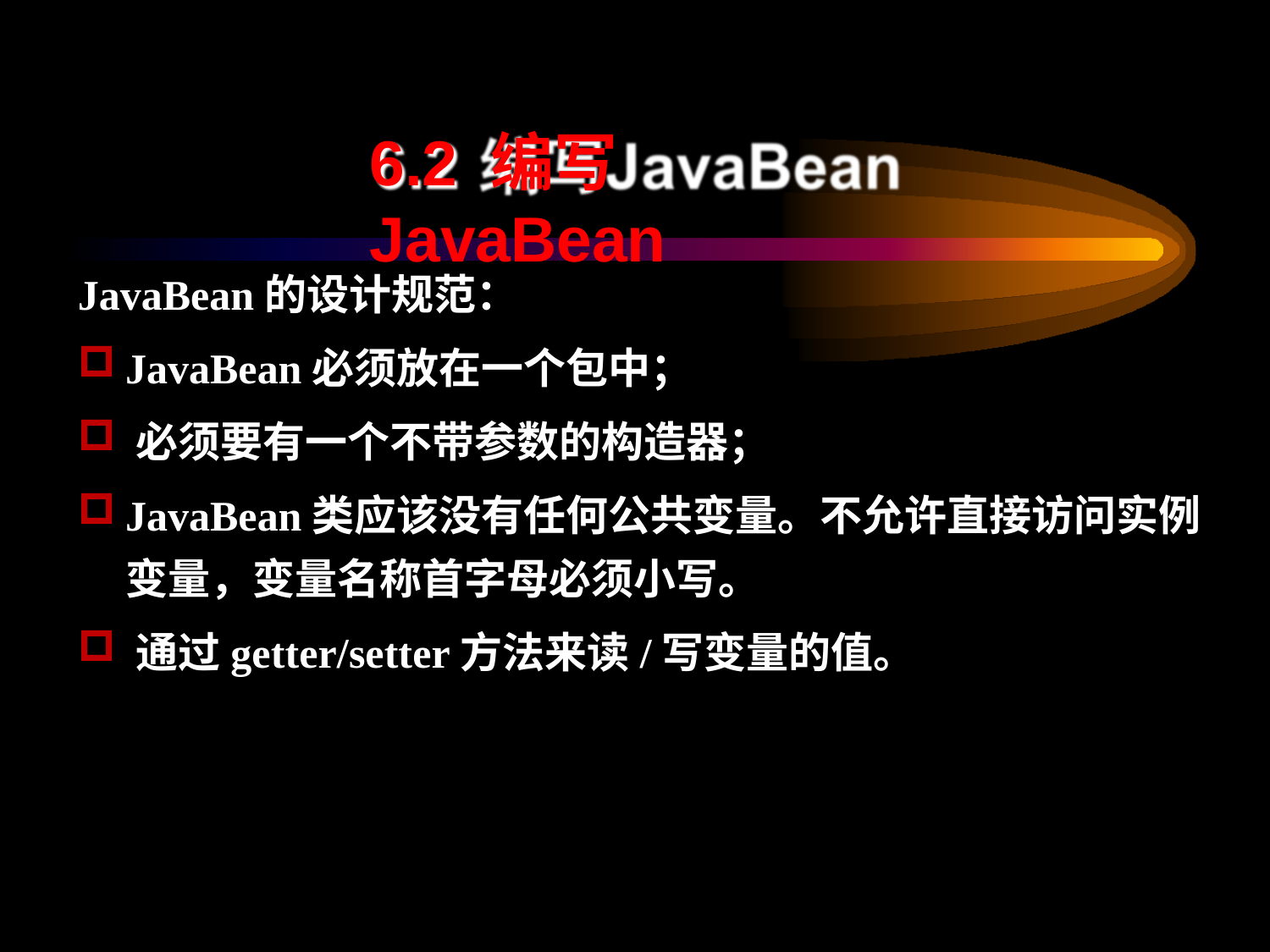

# 6.2 编写JavaBean

JavaBean的设计规范：
JavaBean必须放在一个包中；
必须要有一个不带参数的构造器；
JavaBean类应该没有任何公共变量。不允许直接访问实例 变量，变量名称首字母必须小写。
通过getter/setter方法来读/写变量的值。